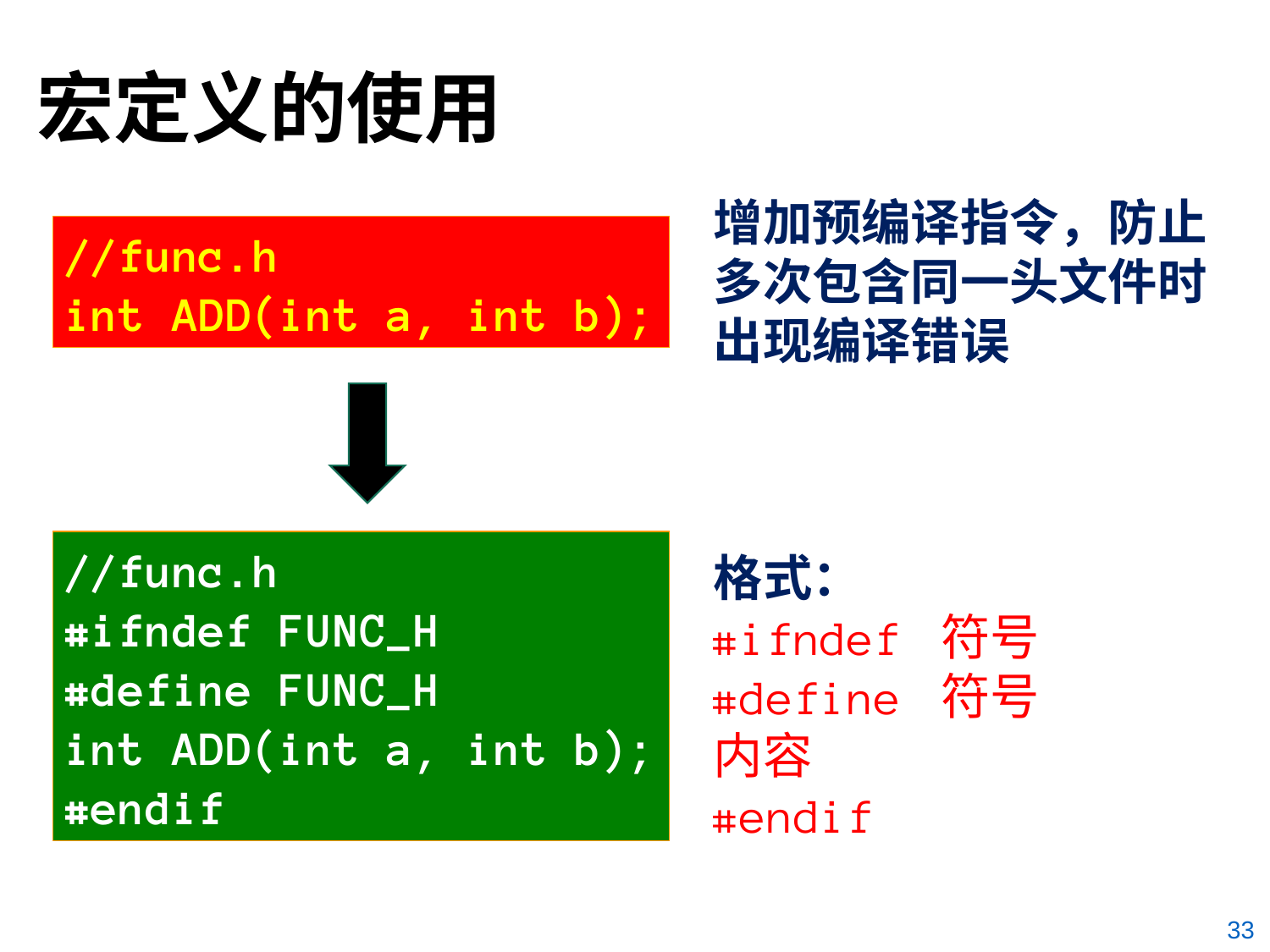

# 宏定义的使用
增加预编译指令，防止多次包含同一头文件时出现编译错误

格式：
#ifndef 符号
#define 符号
内容
#endif
//func.h
int ADD(int a, int b);

//func.h
#ifndef FUNC_H
#define FUNC_H
int ADD(int a, int b);
#endif
33